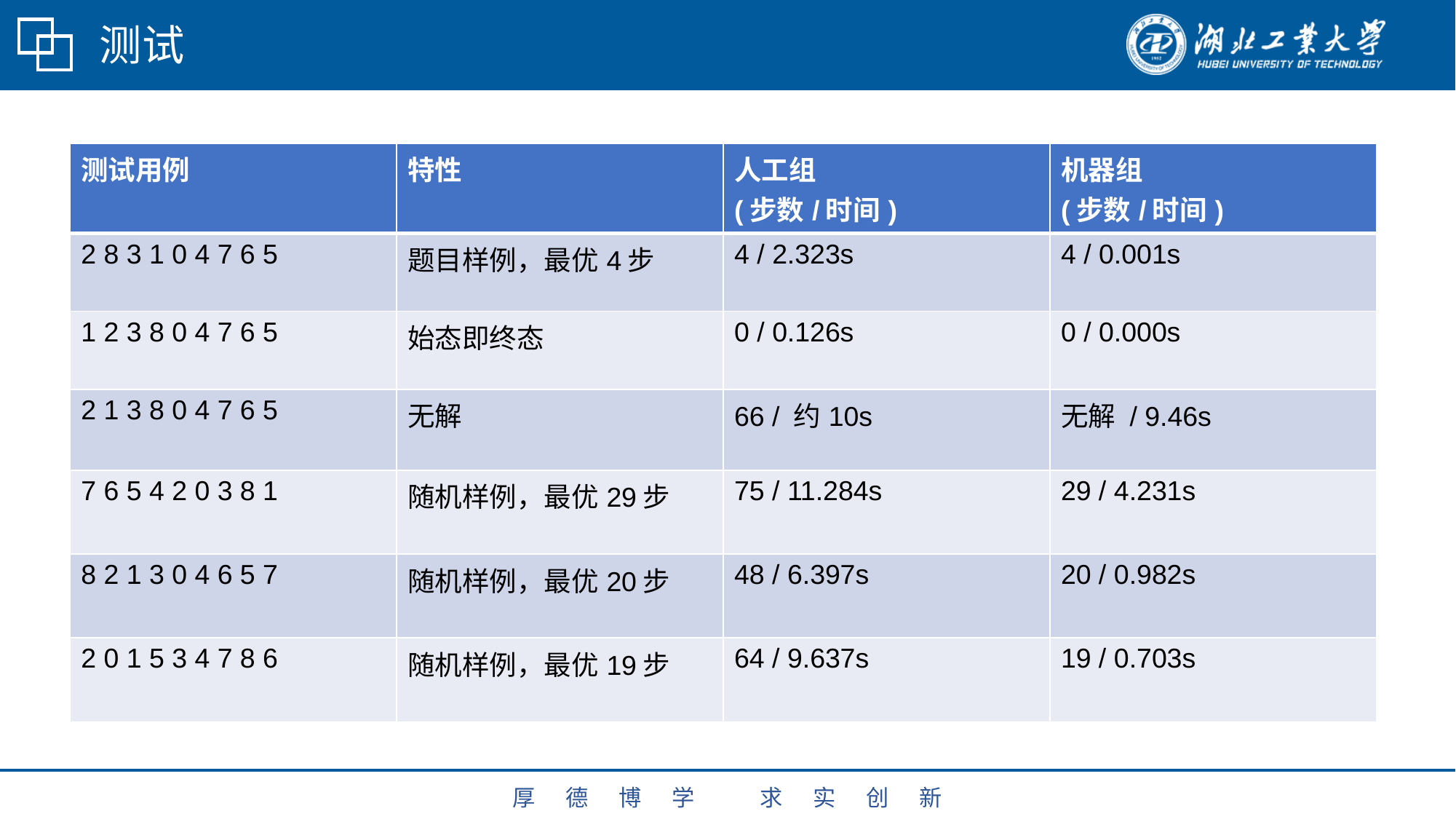

# 测试
| 测试用例 | 特性 | 人工组 (步数/时间) | 机器组 (步数/时间) |
| --- | --- | --- | --- |
| 2 8 3 1 0 4 7 6 5 | 题目样例，最优4步 | 4 / 2.323s | 4 / 0.001s |
| 1 2 3 8 0 4 7 6 5 | 始态即终态 | 0 / 0.126s | 0 / 0.000s |
| 2 1 3 8 0 4 7 6 5 | 无解 | 66 / 约10s | 无解 / 9.46s |
| 7 6 5 4 2 0 3 8 1 | 随机样例，最优29步 | 75 / 11.284s | 29 / 4.231s |
| 8 2 1 3 0 4 6 5 7 | 随机样例，最优20步 | 48 / 6.397s | 20 / 0.982s |
| 2 0 1 5 3 4 7 8 6 | 随机样例，最优19步 | 64 / 9.637s | 19 / 0.703s |